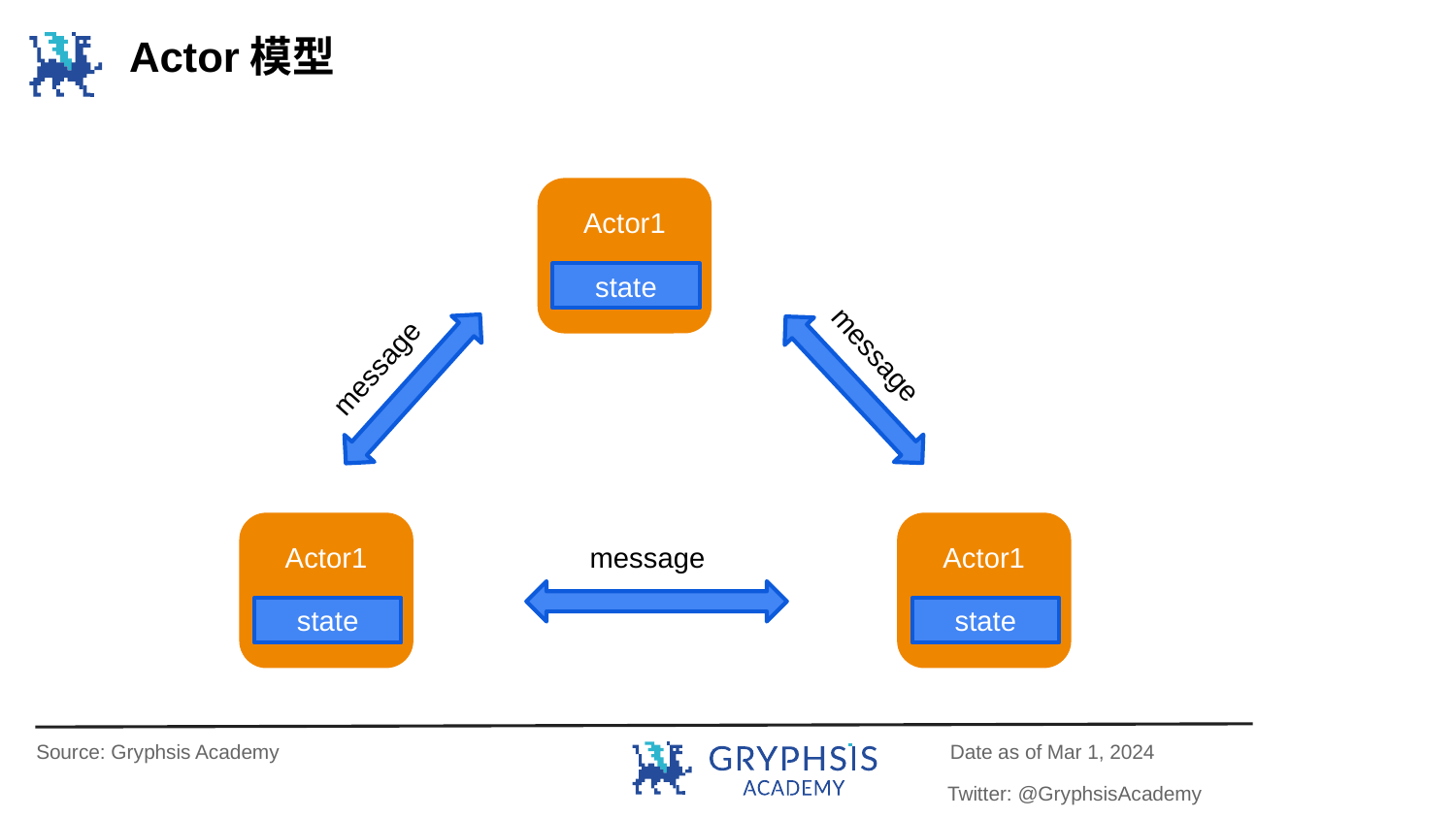

Actor模型

Actor1

state

message
message

Actor1

Actor1

message
state
state
Source: Gryphsis Academy
Date as of Mar 1, 2024

Twitter: @GryphsisAcademy